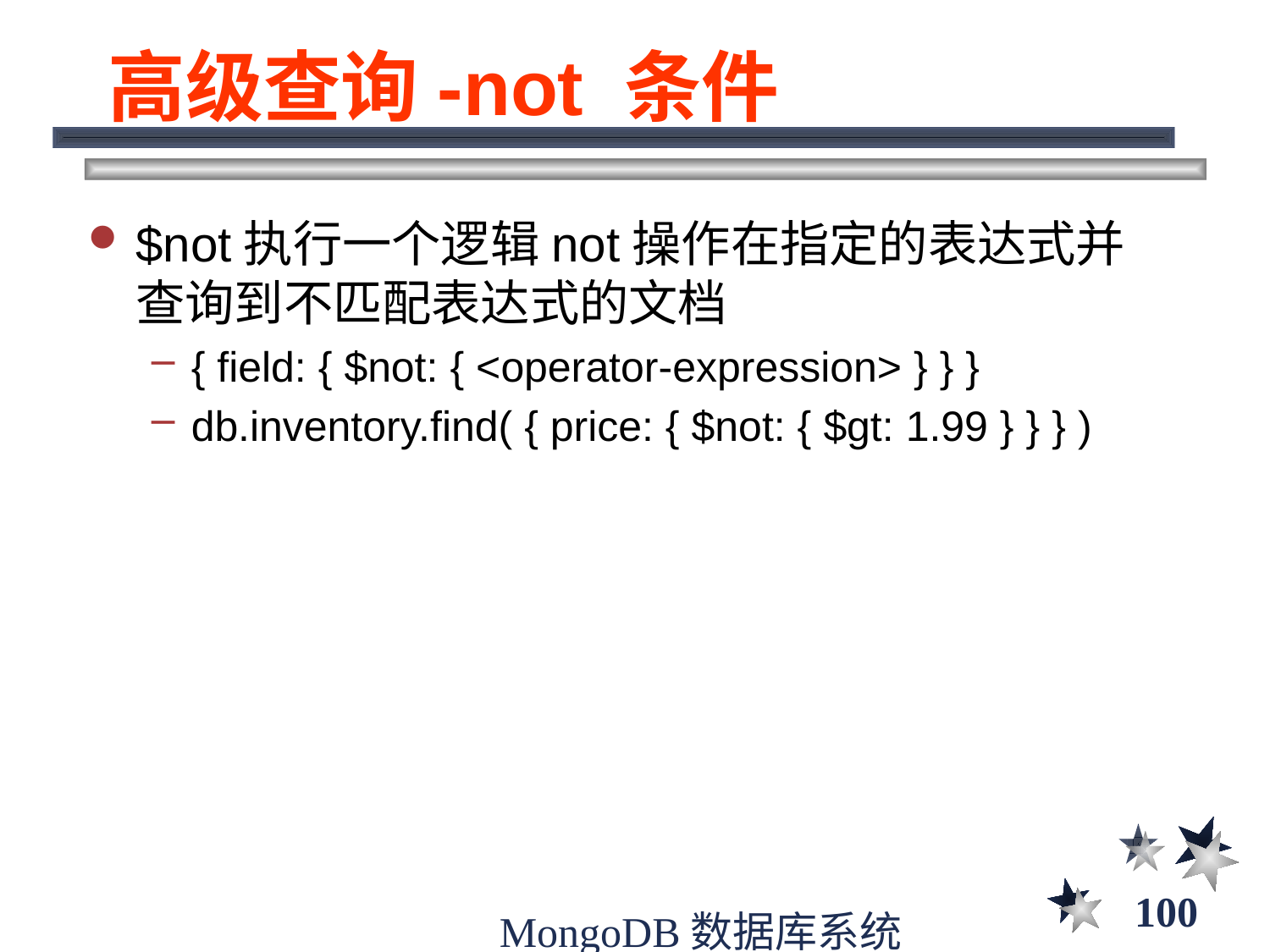

# 高级查询-not 条件
$not执行一个逻辑not操作在指定的表达式并查询到不匹配表达式的文档
{ field: { $not: { <operator-expression> } } }
db.inventory.find( { price: { $not: { $gt: 1.99 } } } )
100
MongoDB数据库系统